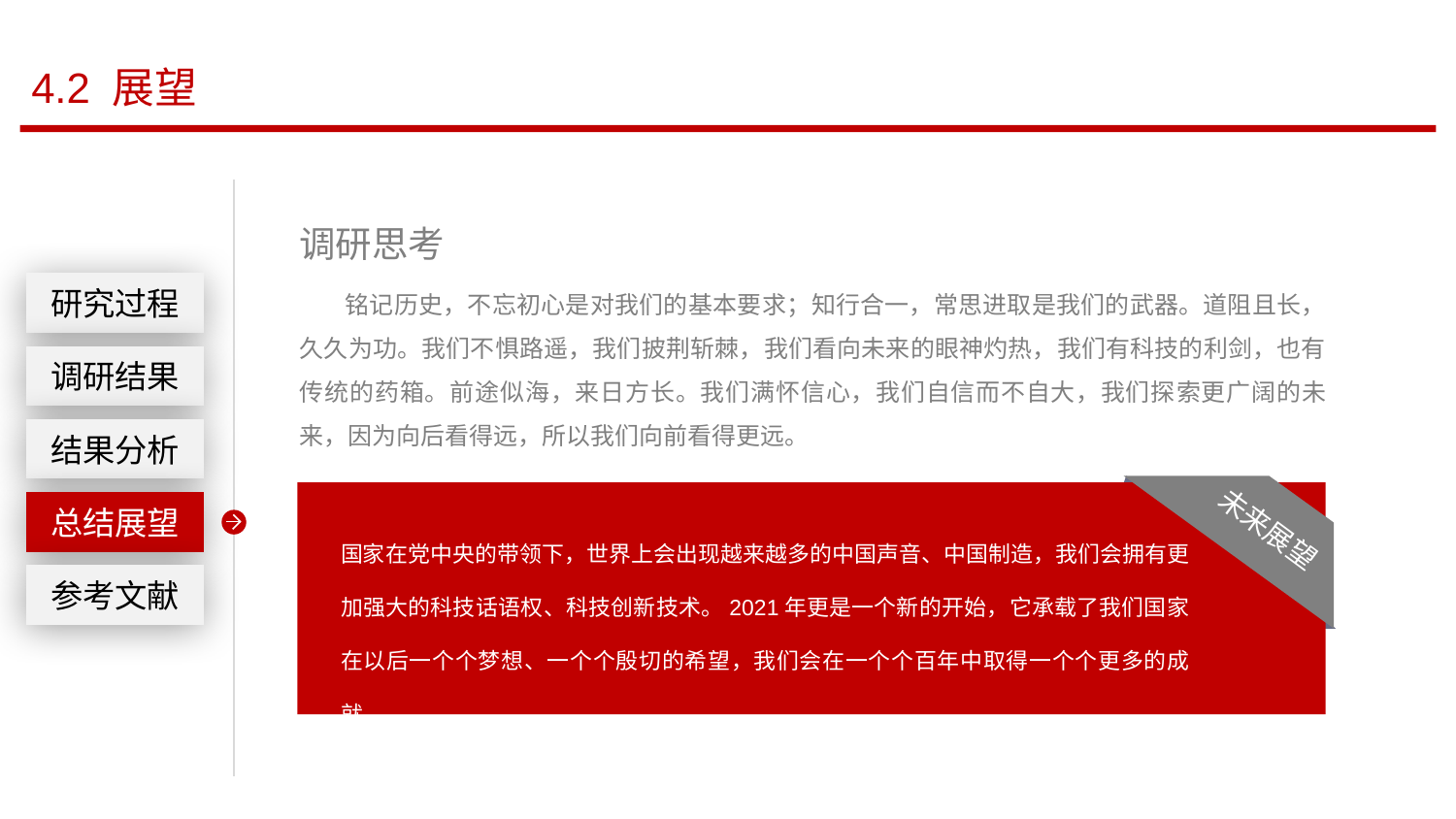

4.2 展望

调研思考
       铭记历史，不忘初心是对我们的基本要求；知行合一，常思进取是我们的武器。道阻且长，久久为功。我们不惧路遥，我们披荆斩棘，我们看向未来的眼神灼热，我们有科技的利剑，也有传统的药箱。前途似海，来日方长。我们满怀信心，我们自信而不自大，我们探索更广阔的未来，因为向后看得远，所以我们向前看得更远。
研究过程
调研结果
结果分析

总结展望
国家在党中央的带领下，世界上会出现越来越多的中国声音、中国制造，我们会拥有更加强大的科技话语权、科技创新技术。2021年更是一个新的开始，它承载了我们国家在以后一个个梦想、一个个殷切的希望，我们会在一个个百年中取得一个个更多的成就。
未来展望

参考文献